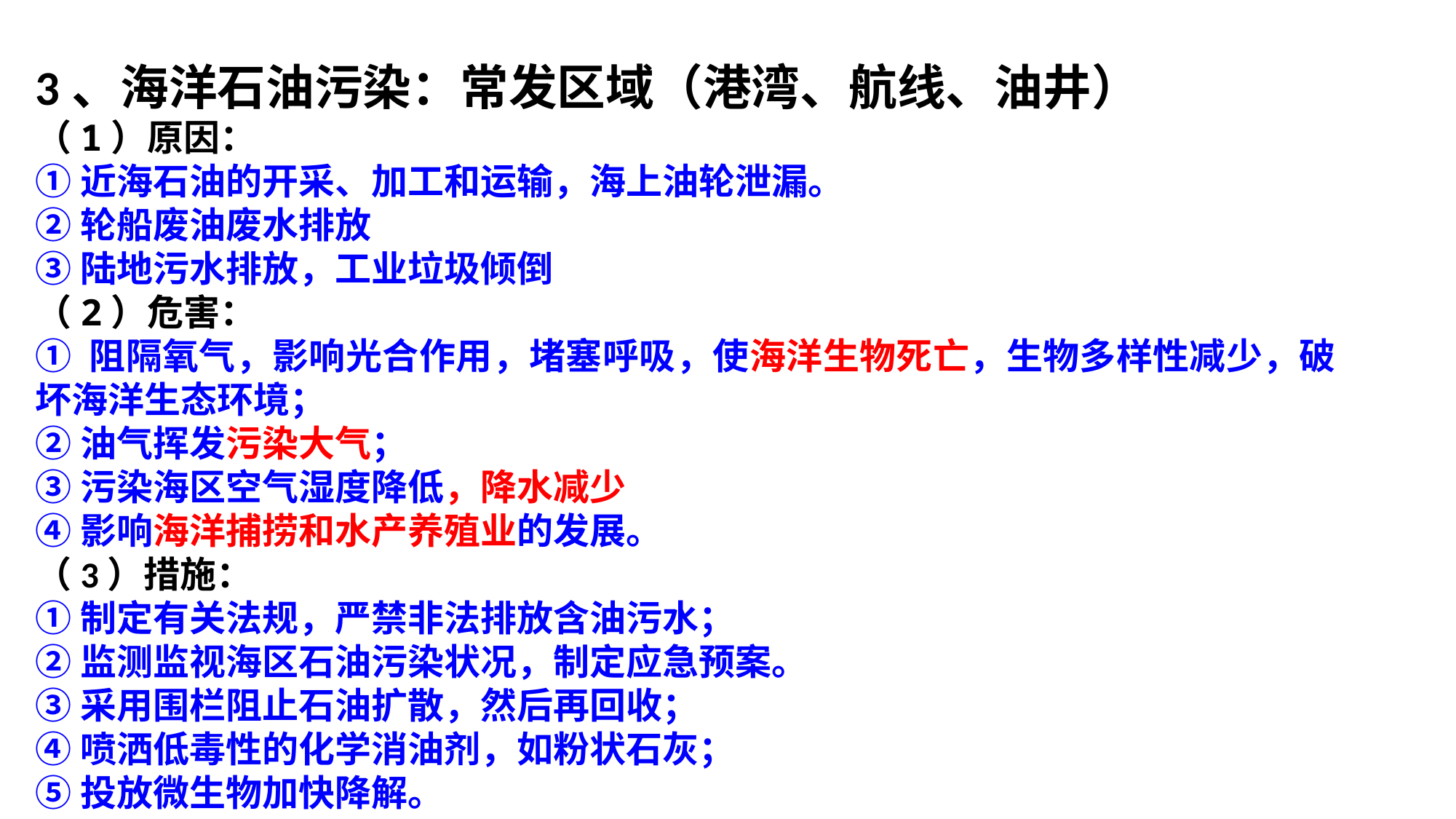

3、海洋石油污染：常发区域（港湾、航线、油井）
（1）原因：
①近海石油的开采、加工和运输，海上油轮泄漏。
②轮船废油废水排放
③陆地污水排放，工业垃圾倾倒
（2）危害：
① 阻隔氧气，影响光合作用，堵塞呼吸，使海洋生物死亡，生物多样性减少，破坏海洋生态环境；
②油气挥发污染大气；
③污染海区空气湿度降低，降水减少
④影响海洋捕捞和水产养殖业的发展。
（3）措施：
①制定有关法规，严禁非法排放含油污水；
②监测监视海区石油污染状况，制定应急预案。
③采用围栏阻止石油扩散，然后再回收；
④喷洒低毒性的化学消油剂，如粉状石灰；
⑤投放微生物加快降解。